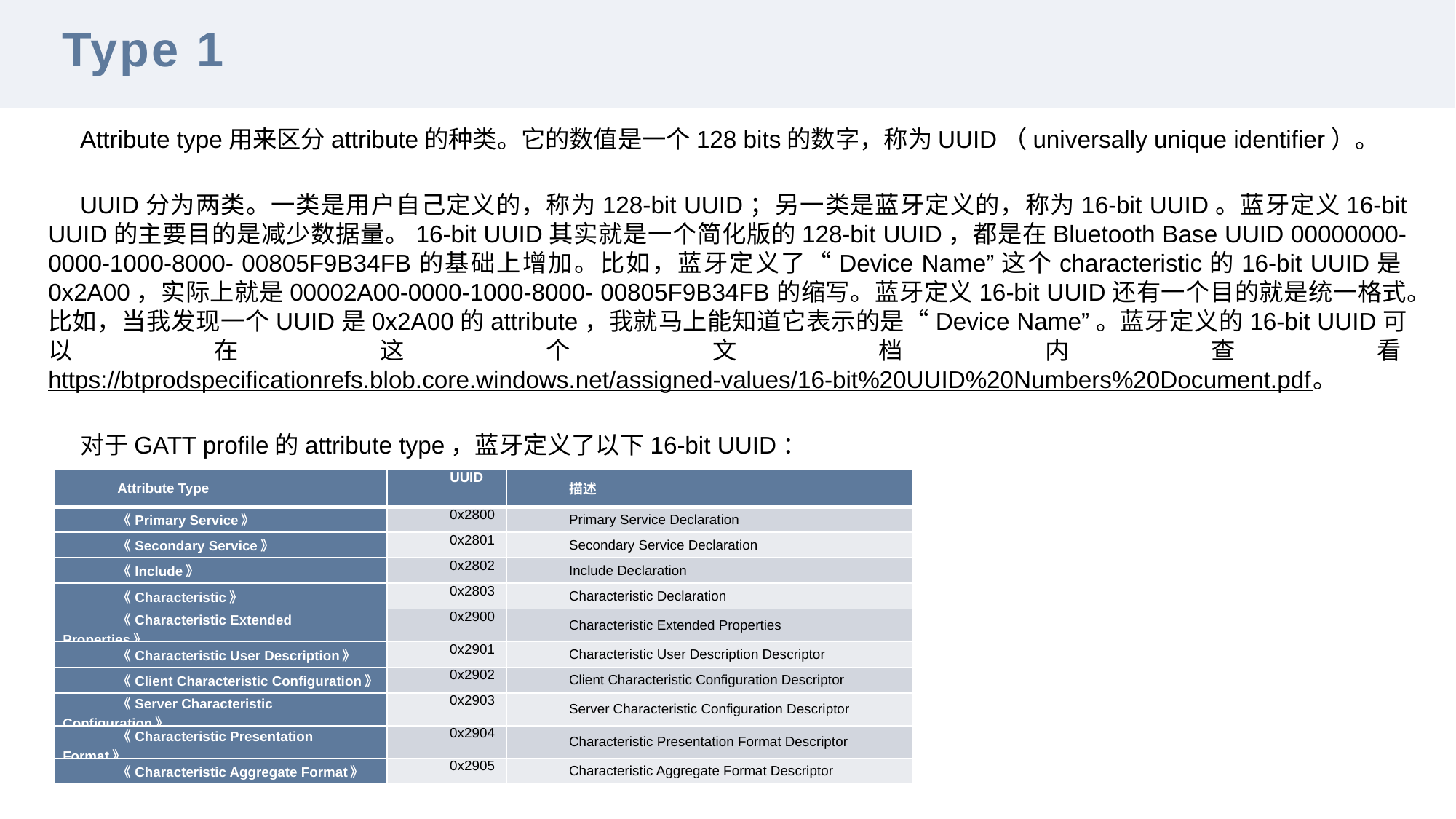

Type 1
Attribute type用来区分attribute的种类。它的数值是一个128 bits的数字，称为UUID（universally unique identifier）。
UUID分为两类。一类是用户自己定义的，称为128-bit UUID；另一类是蓝牙定义的，称为16-bit UUID。蓝牙定义16-bit UUID的主要目的是减少数据量。16-bit UUID其实就是一个简化版的128-bit UUID，都是在Bluetooth Base UUID 00000000-0000-1000-8000- 00805F9B34FB的基础上增加。比如，蓝牙定义了“Device Name”这个characteristic的16-bit UUID是0x2A00，实际上就是00002A00-0000-1000-8000- 00805F9B34FB的缩写。蓝牙定义16-bit UUID还有一个目的就是统一格式。比如，当我发现一个UUID是0x2A00的attribute，我就马上能知道它表示的是“Device Name”。蓝牙定义的16-bit UUID可以在这个文档内查看https://btprodspecificationrefs.blob.core.windows.net/assigned-values/16-bit%20UUID%20Numbers%20Document.pdf。
对于GATT profile的attribute type，蓝牙定义了以下16-bit UUID：
| Attribute Type | UUID | 描述 |
| --- | --- | --- |
| 《Primary Service》 | 0x2800 | Primary Service Declaration |
| 《Secondary Service》 | 0x2801 | Secondary Service Declaration |
| 《Include》 | 0x2802 | Include Declaration |
| 《Characteristic》 | 0x2803 | Characteristic Declaration |
| 《Characteristic Extended Properties》 | 0x2900 | Characteristic Extended Properties |
| 《Characteristic User Description》 | 0x2901 | Characteristic User Description Descriptor |
| 《Client Characteristic Configuration》 | 0x2902 | Client Characteristic Configuration Descriptor |
| 《Server Characteristic Configuration》 | 0x2903 | Server Characteristic Configuration Descriptor |
| 《Characteristic Presentation Format》 | 0x2904 | Characteristic Presentation Format Descriptor |
| 《Characteristic Aggregate Format》 | 0x2905 | Characteristic Aggregate Format Descriptor |